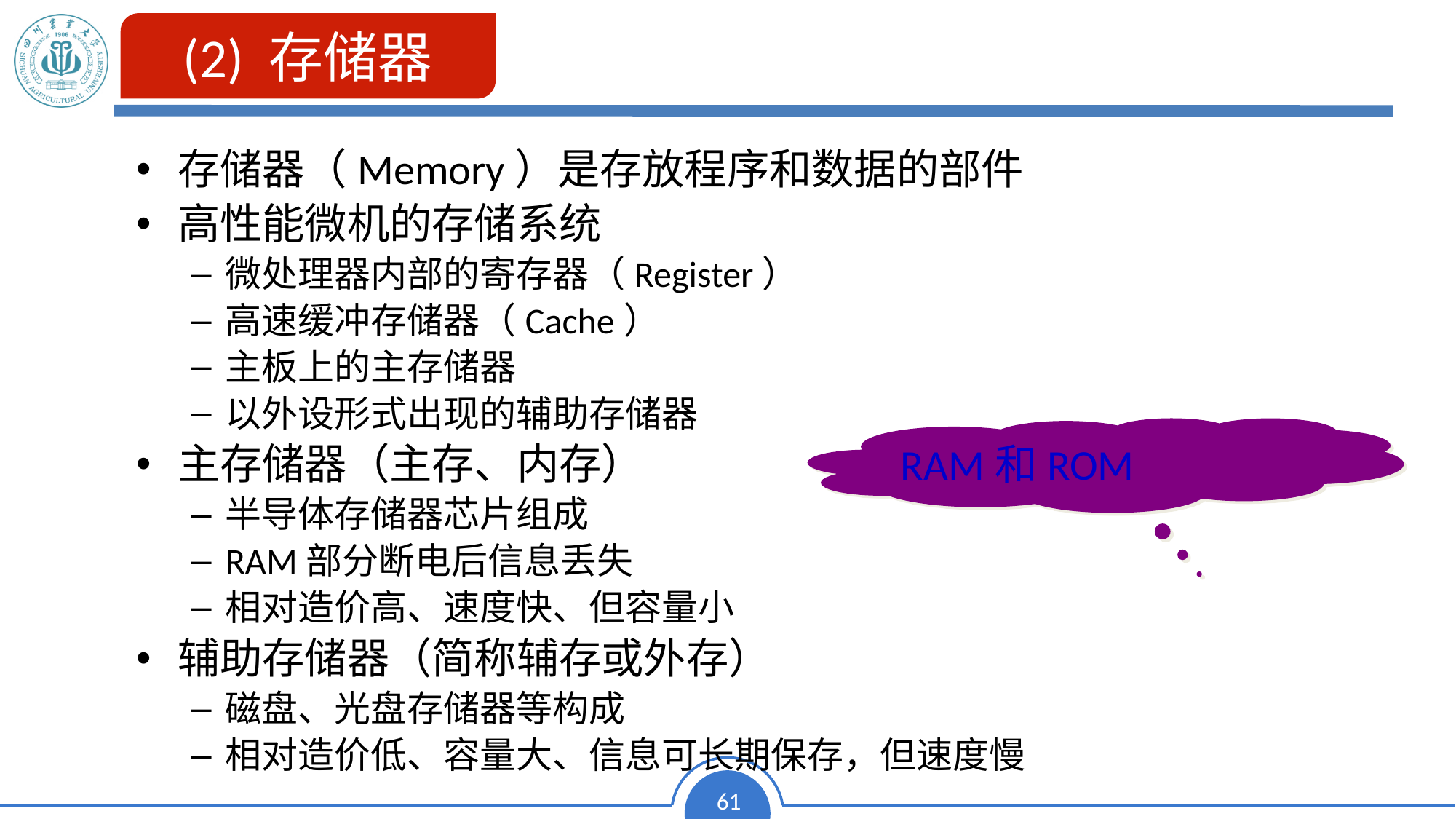

(2) 存储器
存储器（Memory）是存放程序和数据的部件
高性能微机的存储系统
微处理器内部的寄存器（Register）
高速缓冲存储器（Cache）
主板上的主存储器
以外设形式出现的辅助存储器
主存储器（主存、内存）
半导体存储器芯片组成
RAM部分断电后信息丢失
相对造价高、速度快、但容量小
辅助存储器（简称辅存或外存）
磁盘、光盘存储器等构成
相对造价低、容量大、信息可长期保存，但速度慢
RAM和ROM